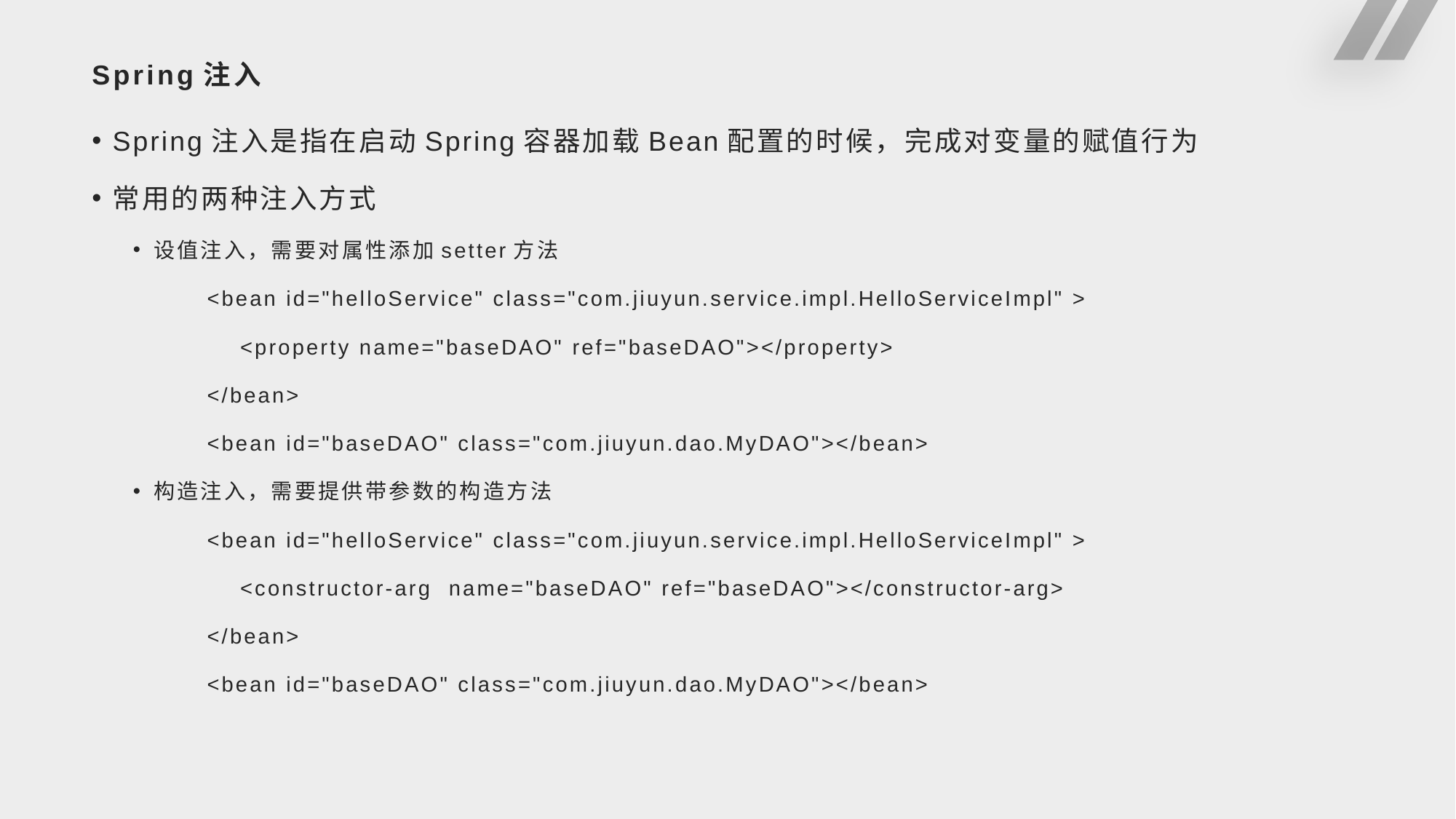

# Spring注入
Spring注入是指在启动Spring容器加载Bean配置的时候，完成对变量的赋值行为
常用的两种注入方式
设值注入，需要对属性添加setter方法
    <bean id="helloService" class="com.jiuyun.service.impl.HelloServiceImpl" >
        <property name="baseDAO" ref="baseDAO"></property>
    </bean>
    <bean id="baseDAO" class="com.jiuyun.dao.MyDAO"></bean>
构造注入，需要提供带参数的构造方法
    <bean id="helloService" class="com.jiuyun.service.impl.HelloServiceImpl" >
        <constructor-arg  name="baseDAO" ref="baseDAO"></constructor-arg>
    </bean>
    <bean id="baseDAO" class="com.jiuyun.dao.MyDAO"></bean>